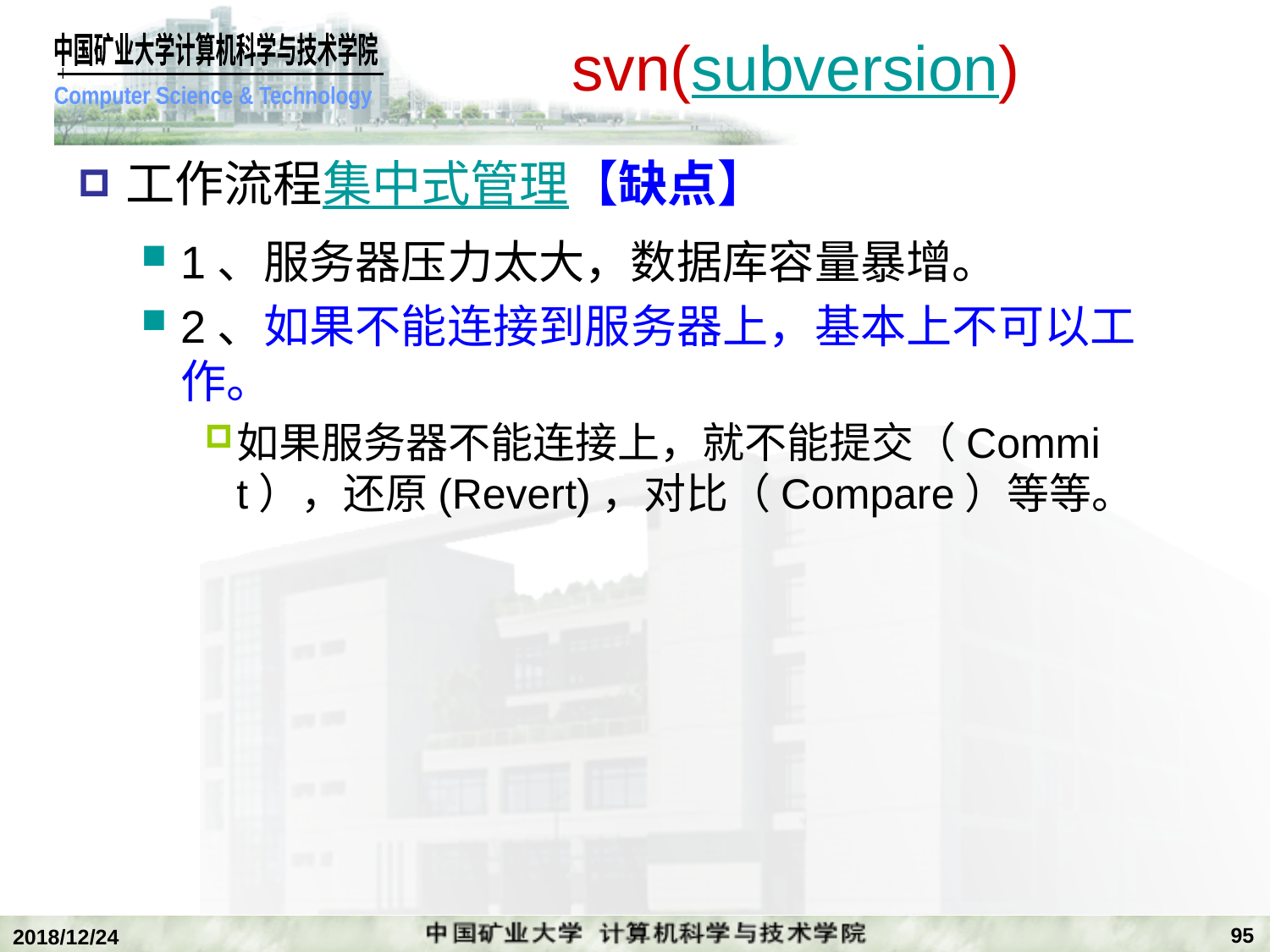

# svn(subversion)
工作流程集中式管理【缺点】
1、服务器压力太大，数据库容量暴增。
2、如果不能连接到服务器上，基本上不可以工作。
如果服务器不能连接上，就不能提交（Commit），还原(Revert)，对比（Compare）等等。
95
2018/12/24